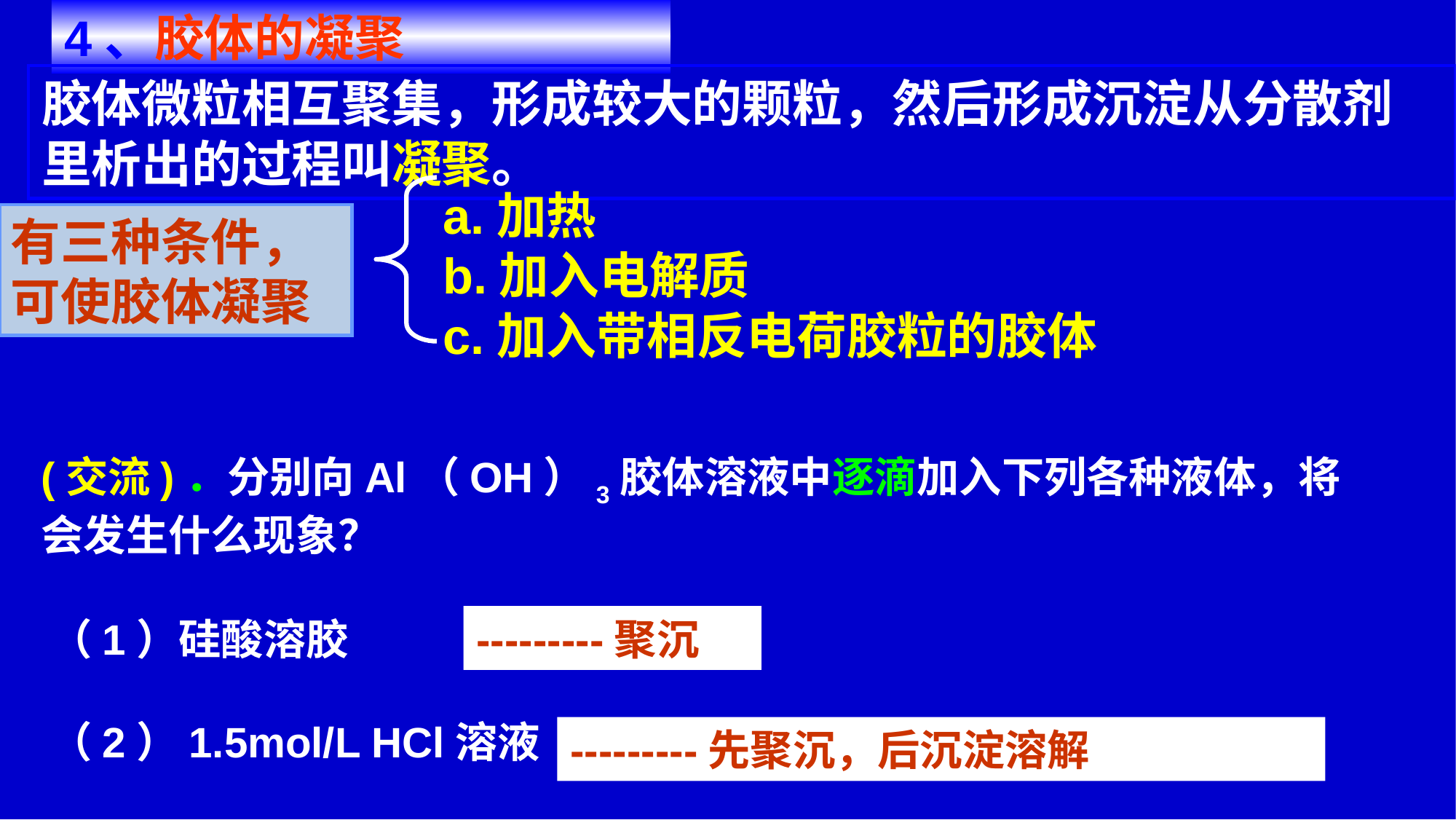

4、胶体的凝聚
胶体微粒相互聚集，形成较大的颗粒，然后形成沉淀从分散剂里析出的过程叫凝聚。
a.加热

有三种条件，可使胶体凝聚
b.加入电解质
c.加入带相反电荷胶粒的胶体
(交流)．分别向Al（OH）3胶体溶液中逐滴加入下列各种液体，将会发生什么现象？
（1）硅酸溶胶
---------聚沉
（2）1.5mol/L HCl溶液
---------先聚沉，后沉淀溶解